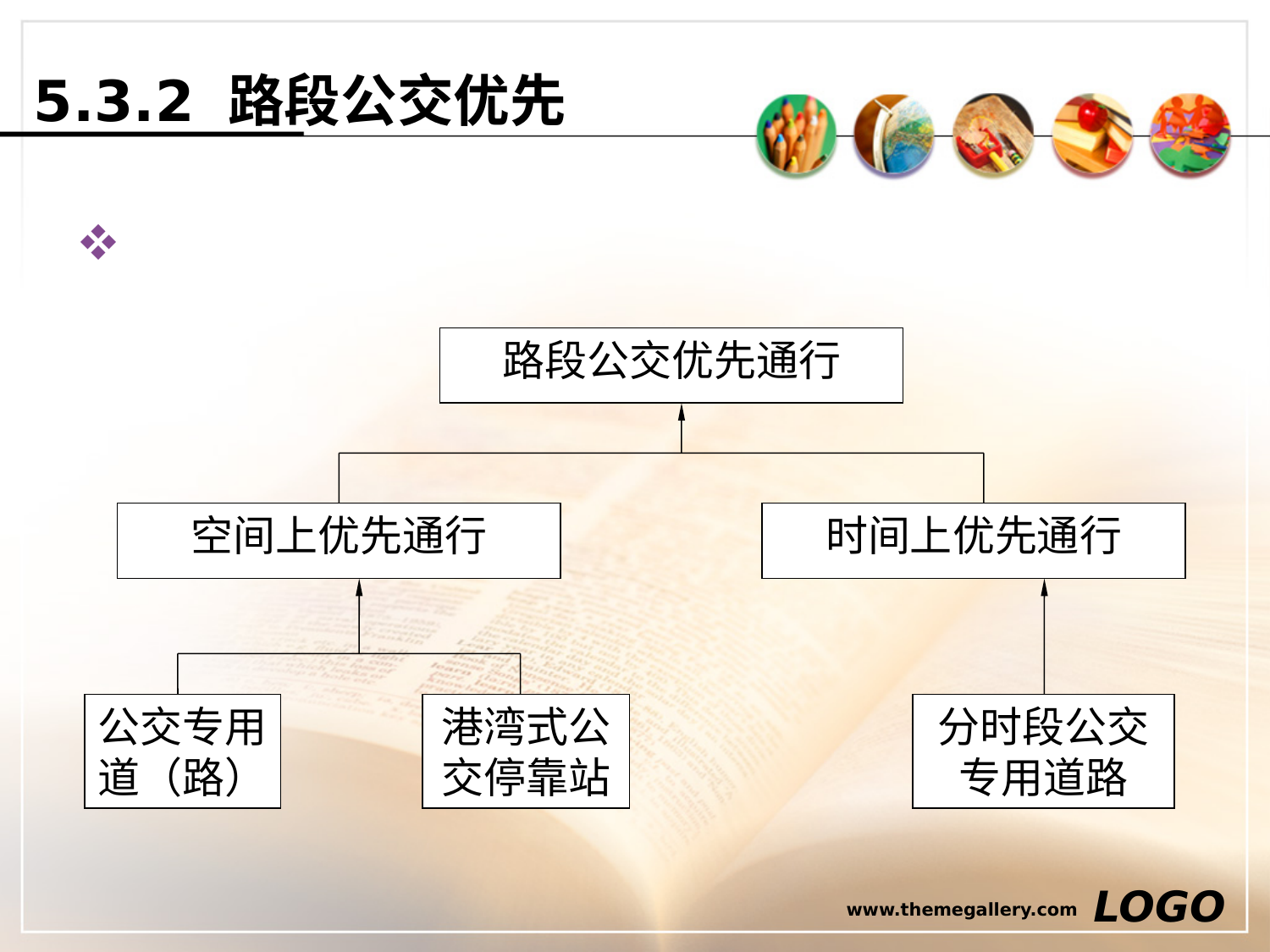

# 5.3.2 路段公交优先

路段公交优先通行

空间上优先通行
时间上优先通行

公交专用道（路）
港湾式公交停靠站
分时段公交专用道路
LOGO
www.themegallery.com